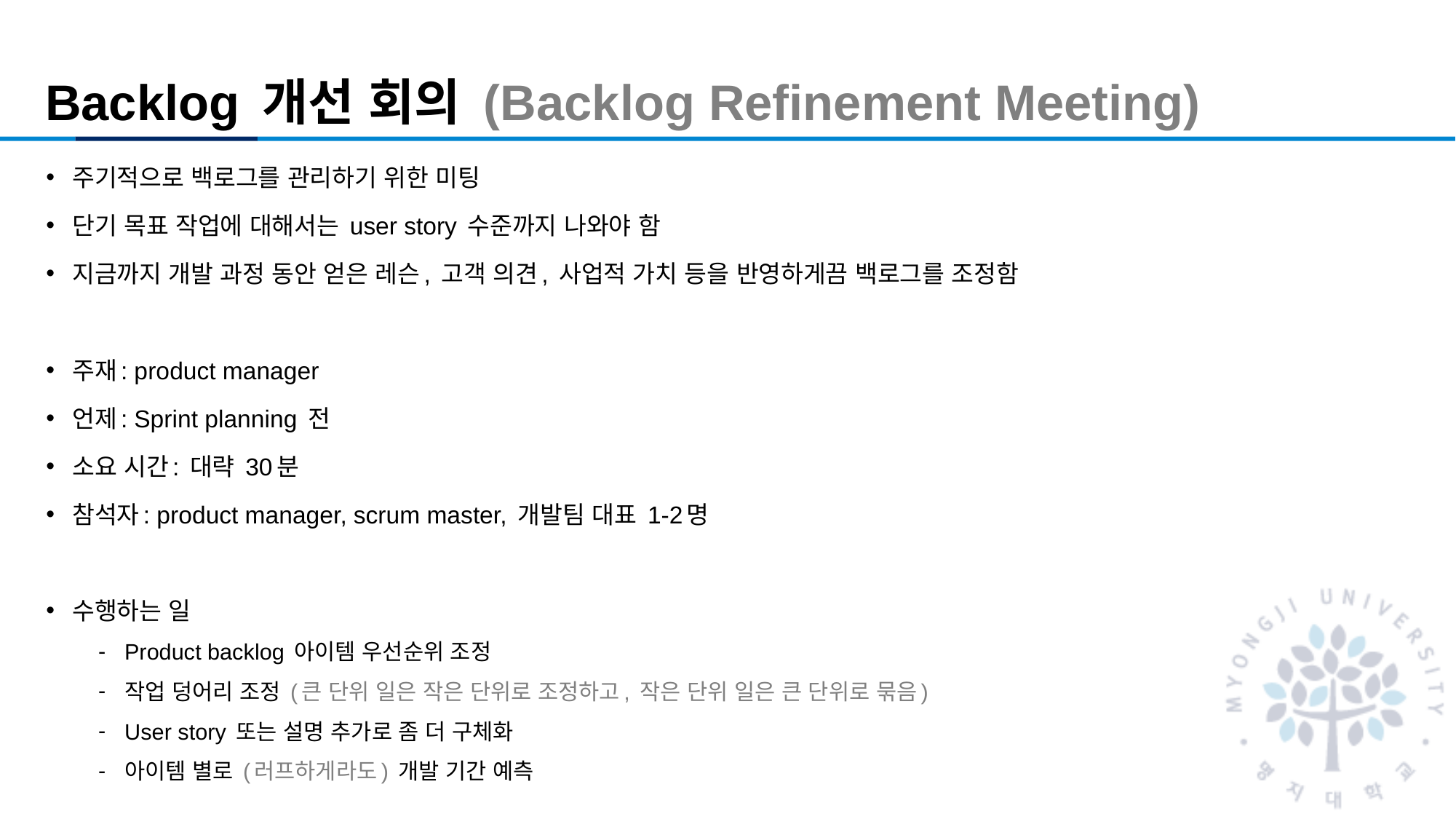

# Backlog 개선 회의 (Backlog Refinement Meeting)
주기적으로 백로그를 관리하기 위한 미팅
단기 목표 작업에 대해서는 user story 수준까지 나와야 함
지금까지 개발 과정 동안 얻은 레슨, 고객 의견, 사업적 가치 등을 반영하게끔 백로그를 조정함

주재: product manager
언제: Sprint planning 전
소요 시간: 대략 30분
참석자: product manager, scrum master, 개발팀 대표 1-2명

수행하는 일
Product backlog 아이템 우선순위 조정
작업 덩어리 조정 (큰 단위 일은 작은 단위로 조정하고, 작은 단위 일은 큰 단위로 묶음)
User story 또는 설명 추가로 좀 더 구체화
아이템 별로 (러프하게라도) 개발 기간 예측